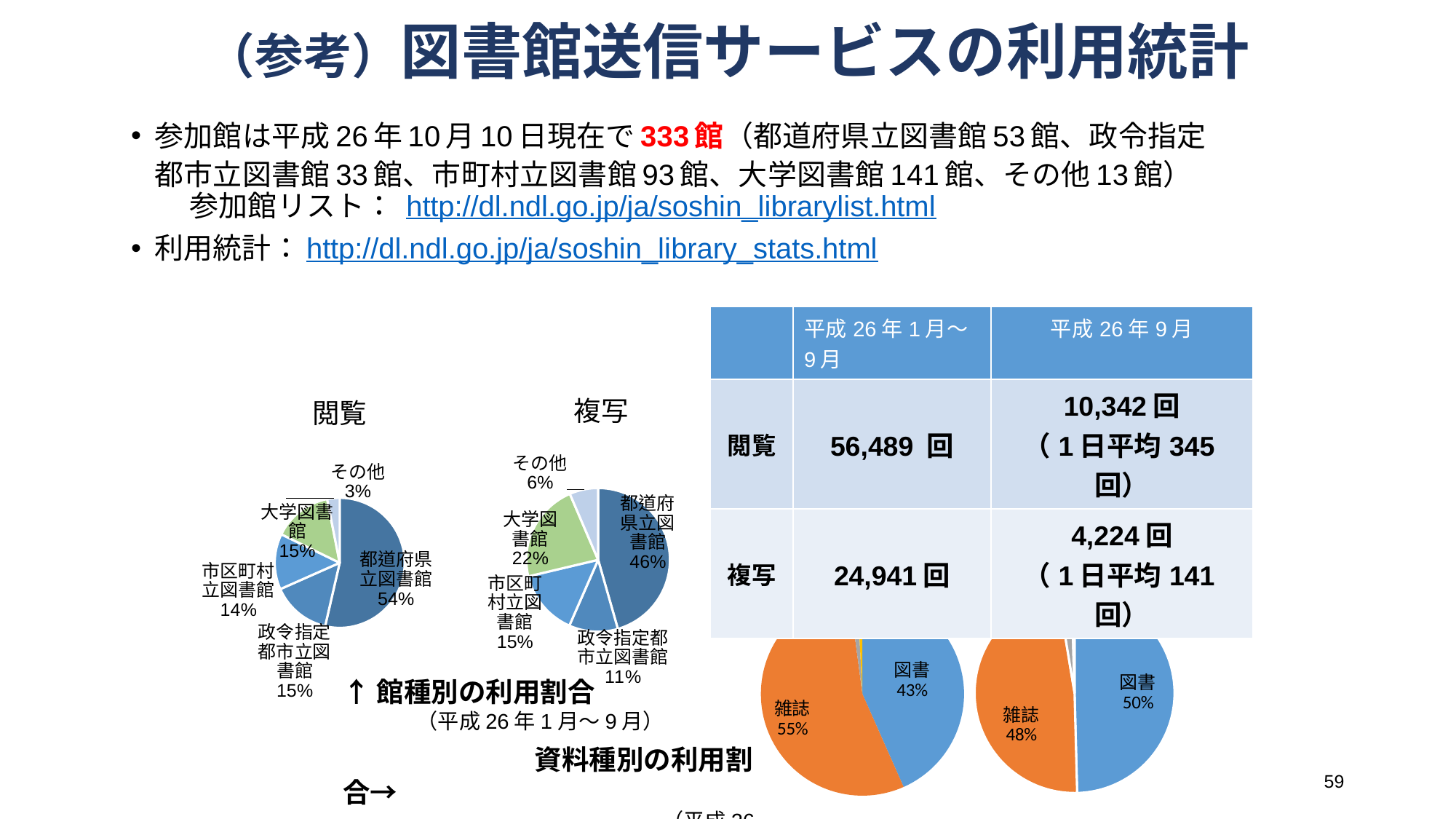

# （参考）図書館送信サービスの利用統計
参加館は平成26年10月10日現在で333館（都道府県立図書館53館、政令指定都市立図書館33館、市町村立図書館93館、大学図書館141館、その他13館）
　　参加館リスト： http://dl.ndl.go.jp/ja/soshin_librarylist.html
利用統計：http://dl.ndl.go.jp/ja/soshin_library_stats.html

|  | 平成26年1月～9月 | 平成26年9月 |
| --- | --- | --- |
| 閲覧 | 56,489 回 | 10,342回 （1日平均345回） |
| 複写 | 24,941回 | 4,224回 （1日平均141回） |

### Chart: 複写

| Category | 複写 |
|---|---|
| 都道府県立図書館 | 11363.0 |
| 政令指定都市立図書館 | 2748.0 |
| 市区町村立図書館 | 3672.0 |
| 大学図書館 | 5550.0 |
| その他 | 1608.0 |

### Chart: 閲覧

| Category | 閲覧 |
|---|---|
| 都道府県立図書館 | 30283.0 |
| 政令指定都市立図書館 | 8336.0 |
| 市区町村立図書館 | 7834.0 |
| 大学図書館 | 8285.0 |
| その他 | 1751.0 |

### Chart: 閲覧

| Category | 閲覧数 |
|---|---|
| 図書 | 24492.0 |
| 雑誌 | 30805.0 |
| 博士論文 | 717.0 |
| 古典籍 | 475.0 |

### Chart: 複写

| Category | 閲覧数 |
|---|---|
| 図書 | 12367.0 |
| 雑誌 | 11923.0 |
| 博士論文 | 537.0 |
| 古典籍 | 114.0 |
↑館種別の利用割合
 　　　（平成26年1月～9月）
　　　　　　　　　資料種別の利用割合→
　　　　　　　　　　　　　　　（平成26年1月～9月）
59